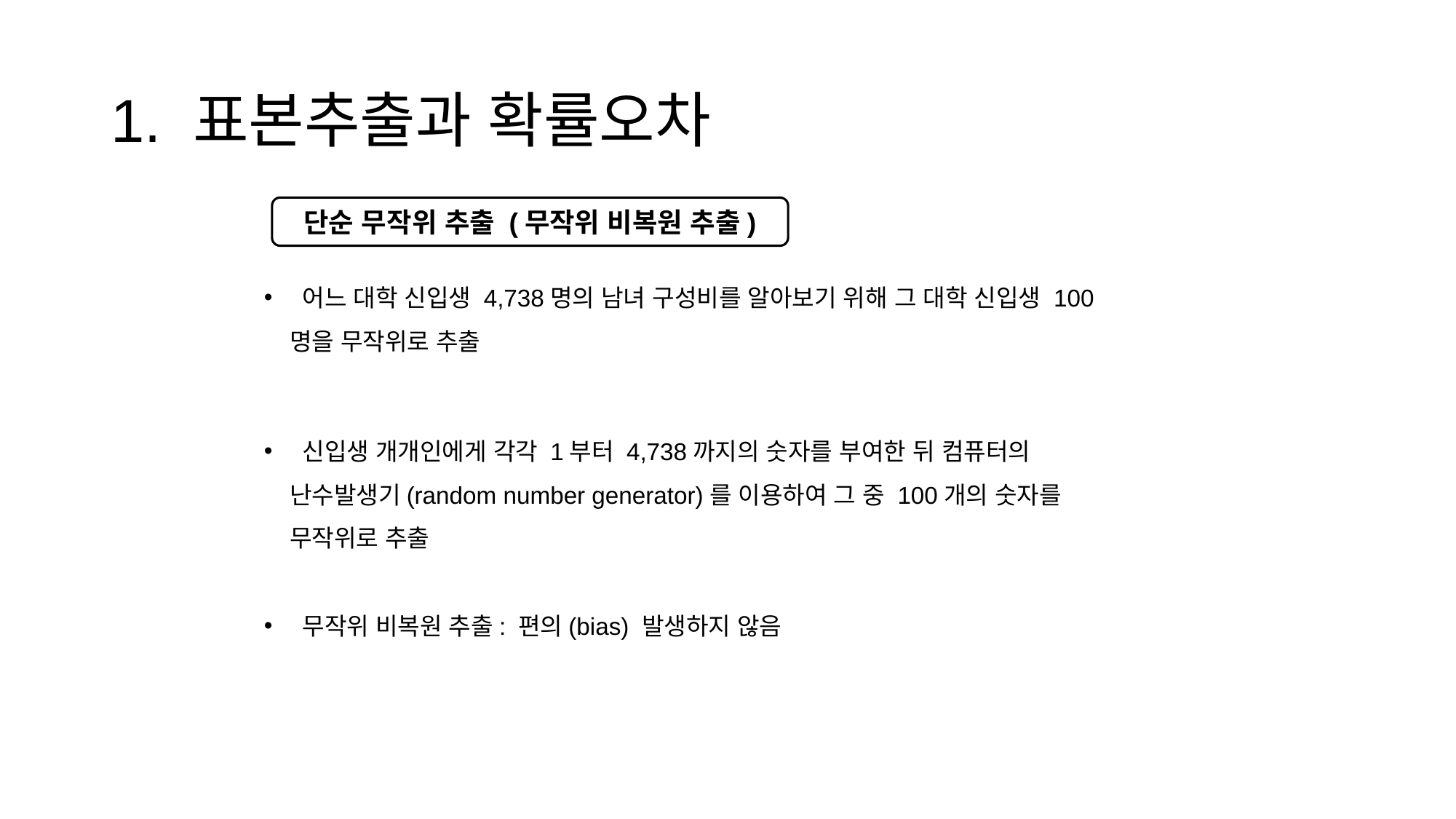

# 1. 표본추출과 확률오차
단순 무작위 추출 (무작위 비복원 추출)

 어느 대학 신입생 4,738명의 남녀 구성비를 알아보기 위해 그 대학 신입생 100명을 무작위로 추출

 신입생 개개인에게 각각 1부터 4,738까지의 숫자를 부여한 뒤 컴퓨터의 난수발생기(random number generator)를 이용하여 그 중 100개의 숫자를 무작위로 추출

 무작위 비복원 추출: 편의(bias) 발생하지 않음